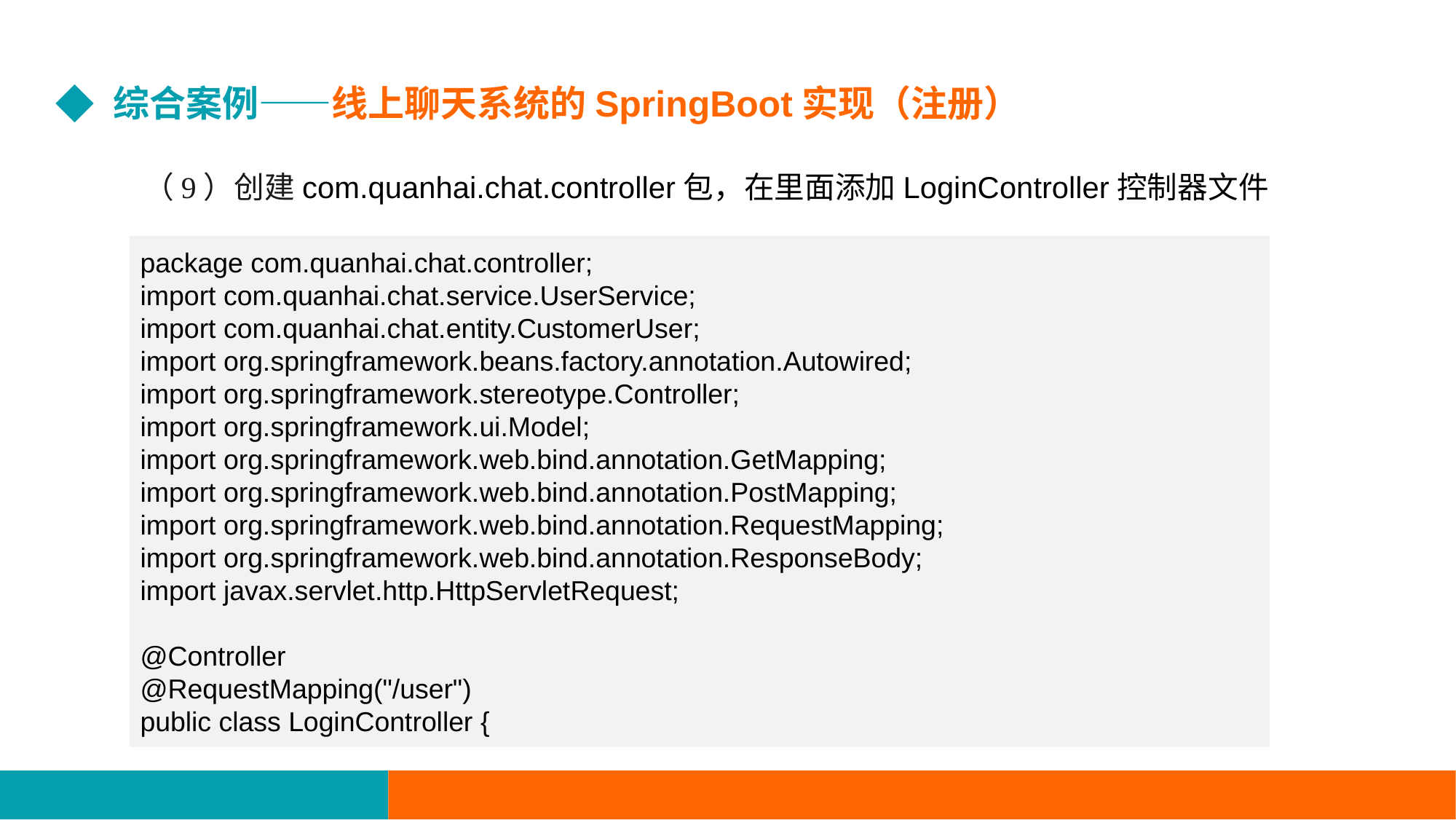

综合案例——线上聊天系统的SpringBoot实现（注册）
（9）创建com.quanhai.chat.controller包，在里面添加LoginController控制器文件
package com.quanhai.chat.controller;
import com.quanhai.chat.service.UserService;
import com.quanhai.chat.entity.CustomerUser;
import org.springframework.beans.factory.annotation.Autowired;
import org.springframework.stereotype.Controller;
import org.springframework.ui.Model;
import org.springframework.web.bind.annotation.GetMapping;
import org.springframework.web.bind.annotation.PostMapping;
import org.springframework.web.bind.annotation.RequestMapping;
import org.springframework.web.bind.annotation.ResponseBody;
import javax.servlet.http.HttpServletRequest;

@Controller
@RequestMapping("/user")
public class LoginController {